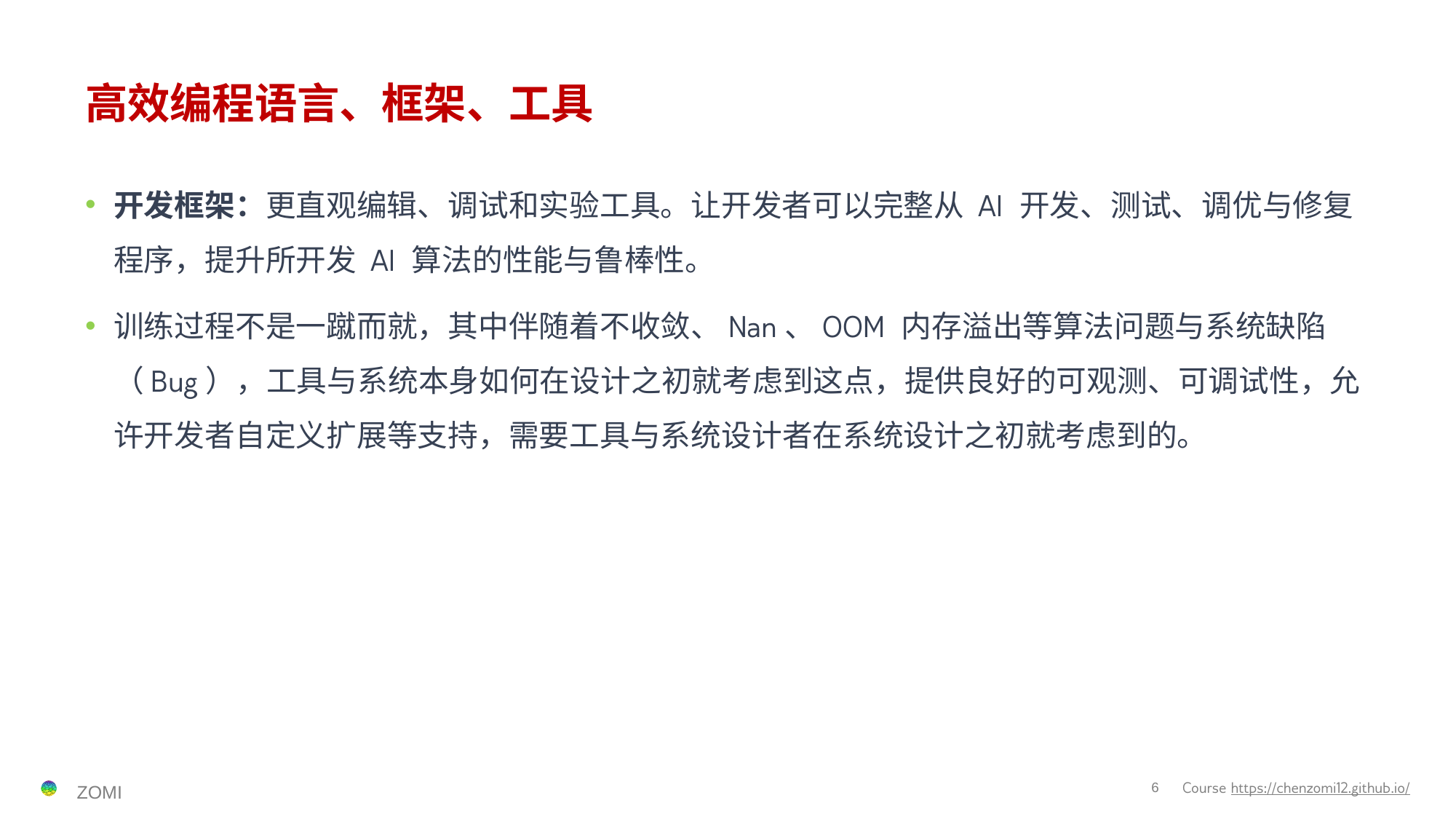

# 高效编程语言、框架、工具
开发框架：更直观编辑、调试和实验工具。让开发者可以完整从 AI 开发、测试、调优与修复程序，提升所开发 AI 算法的性能与鲁棒性。
训练过程不是一蹴而就，其中伴随着不收敛、Nan、OOM 内存溢出等算法问题与系统缺陷（Bug），工具与系统本身如何在设计之初就考虑到这点，提供良好的可观测、可调试性，允许开发者自定义扩展等支持，需要工具与系统设计者在系统设计之初就考虑到的。